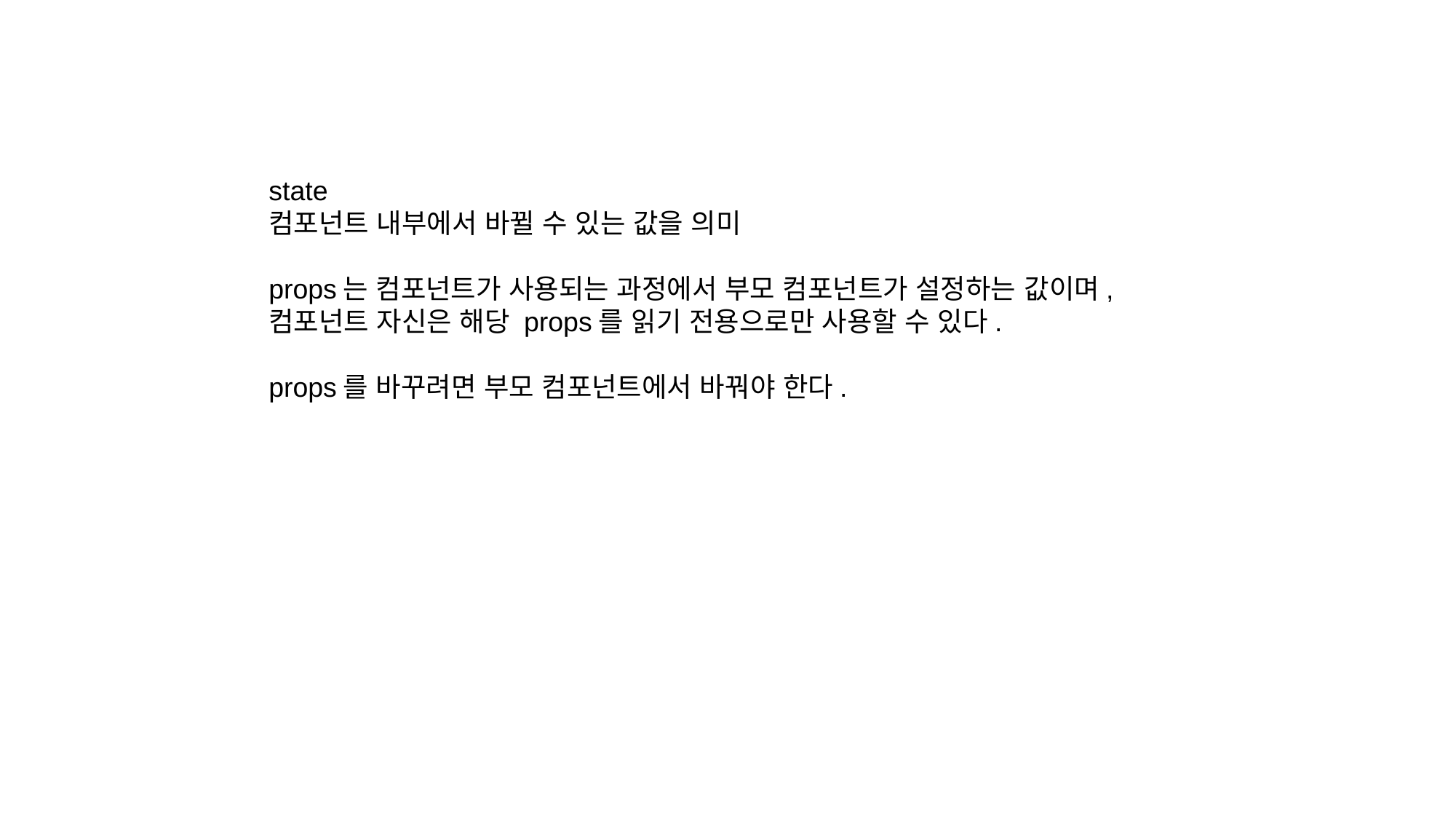

state
컴포넌트 내부에서 바뀔 수 있는 값을 의미

props는 컴포넌트가 사용되는 과정에서 부모 컴포넌트가 설정하는 값이며,
컴포넌트 자신은 해당 props를 읽기 전용으로만 사용할 수 있다.

props를 바꾸려면 부모 컴포넌트에서 바꿔야 한다.